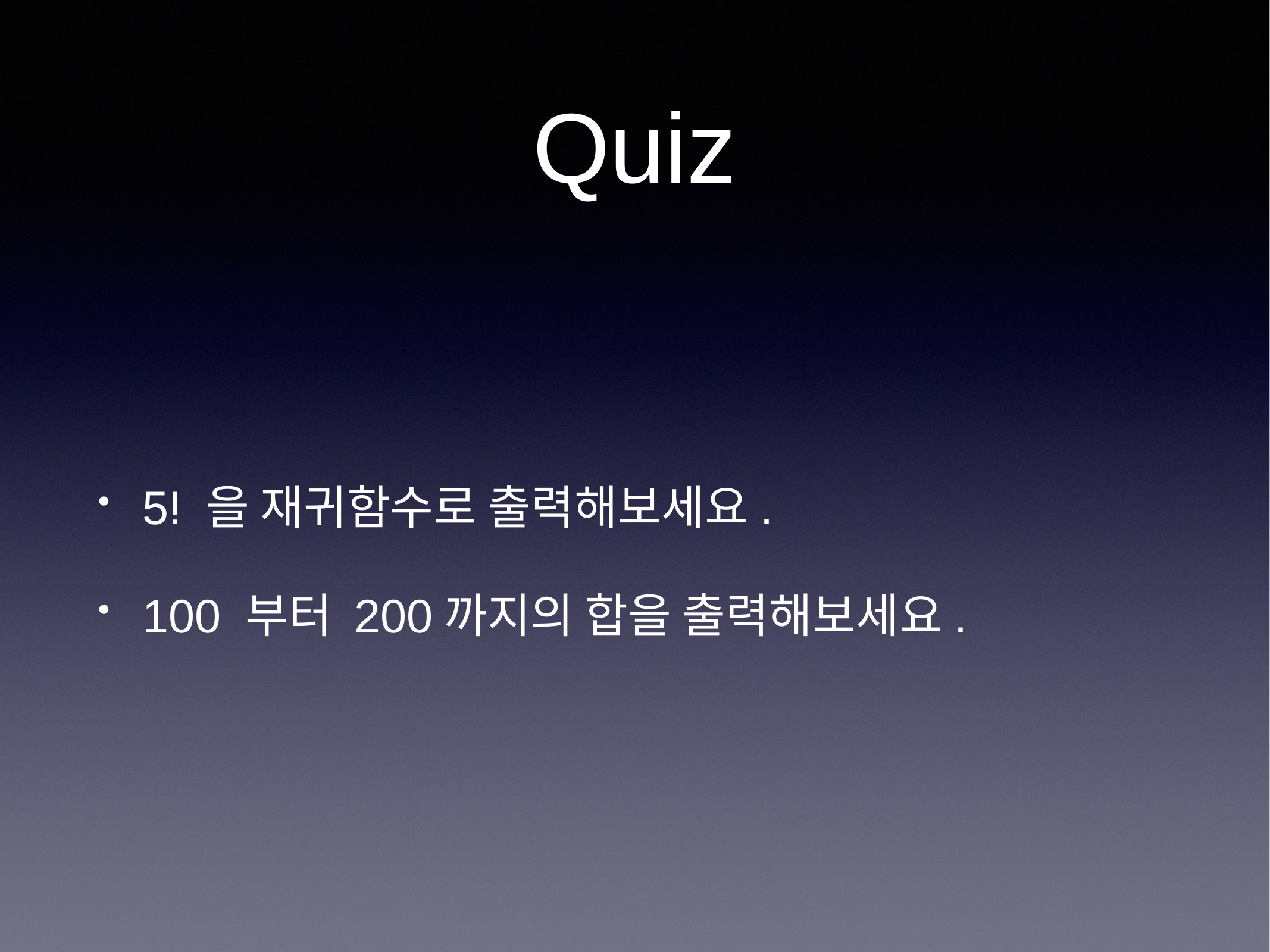

# Quiz
5! 을 재귀함수로 출력해보세요.
100 부터 200까지의 합을 출력해보세요.